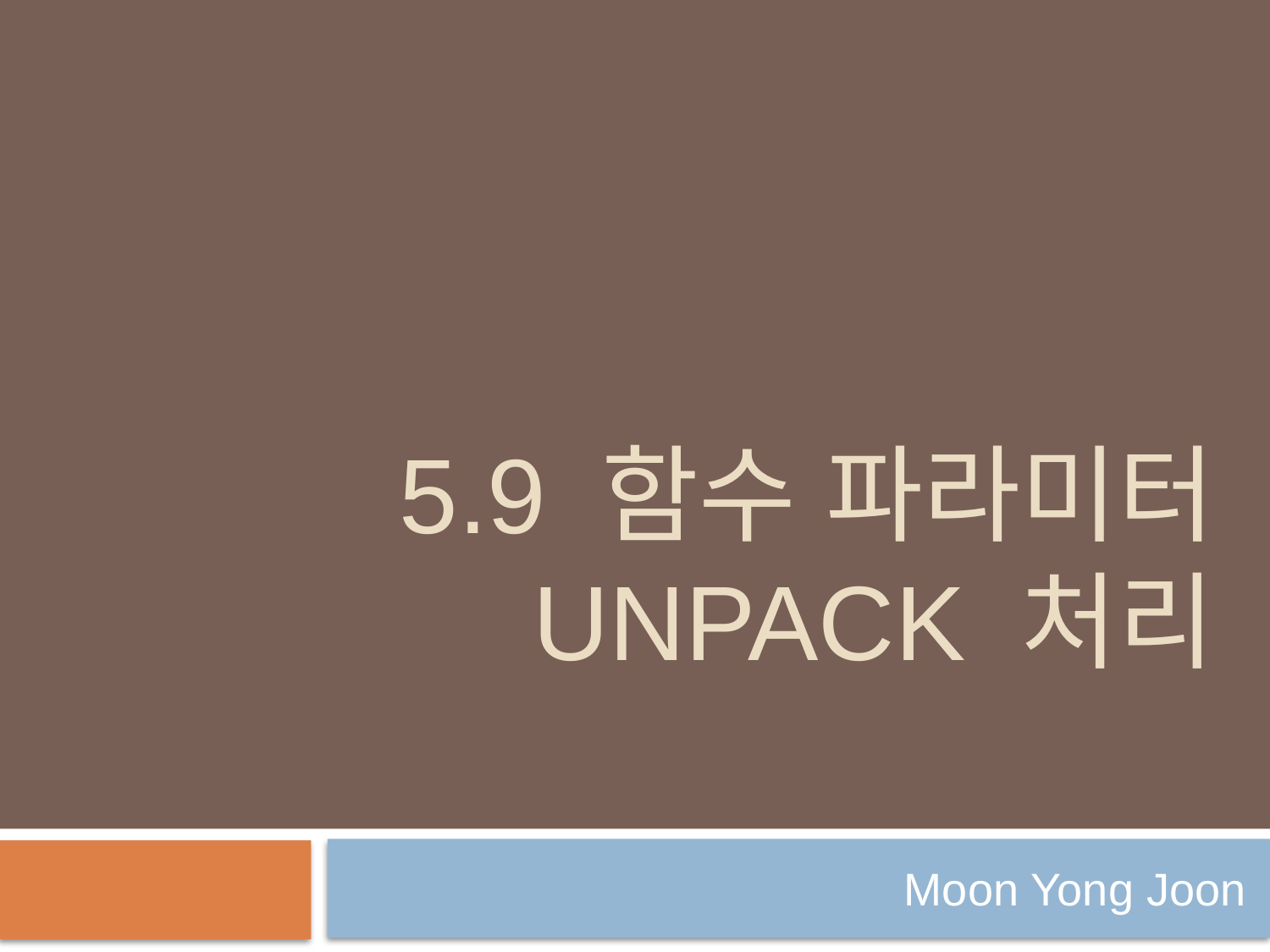

# 5.9 함수 파라미터 unpack 처리
Moon Yong Joon